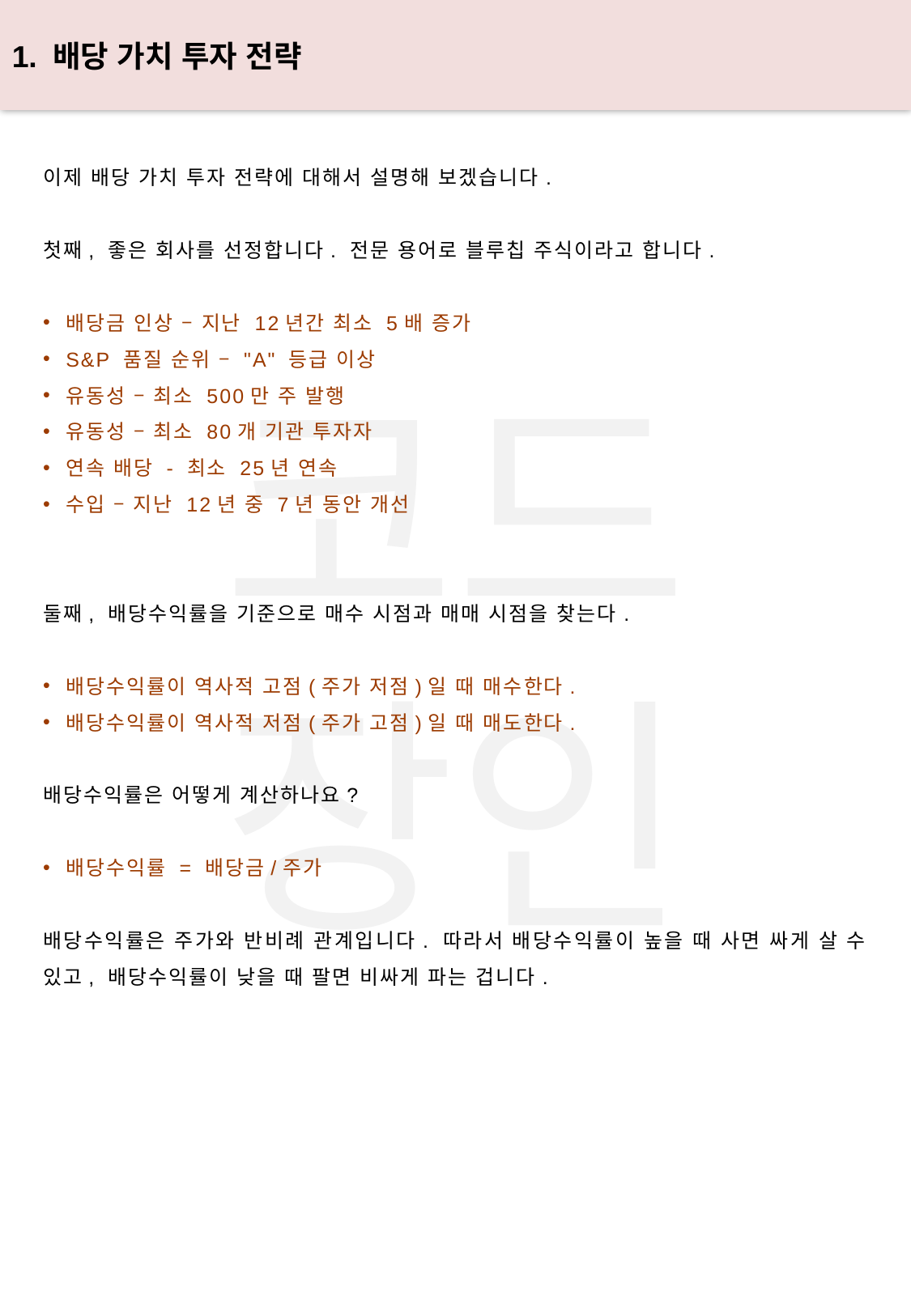

1. 배당 가치 투자 전략
이제 배당 가치 투자 전략에 대해서 설명해 보겠습니다.

첫째, 좋은 회사를 선정합니다. 전문 용어로 블루칩 주식이라고 합니다.

배당금 인상 – 지난 12년간 최소 5배 증가
S&P 품질 순위 – "A" 등급 이상
유동성 – 최소 500만 주 발행
유동성 – 최소 80개 기관 투자자
연속 배당 - 최소 25년 연속
수입 – 지난 12년 중 7년 동안 개선

둘째, 배당수익률을 기준으로 매수 시점과 매매 시점을 찾는다.

배당수익률이 역사적 고점(주가 저점)일 때 매수한다.
배당수익률이 역사적 저점(주가 고점)일 때 매도한다.

배당수익률은 어떻게 계산하나요?

배당수익률 = 배당금/주가

배당수익률은 주가와 반비례 관계입니다. 따라서 배당수익률이 높을 때 사면 싸게 살 수 있고, 배당수익률이 낮을 때 팔면 비싸게 파는 겁니다.